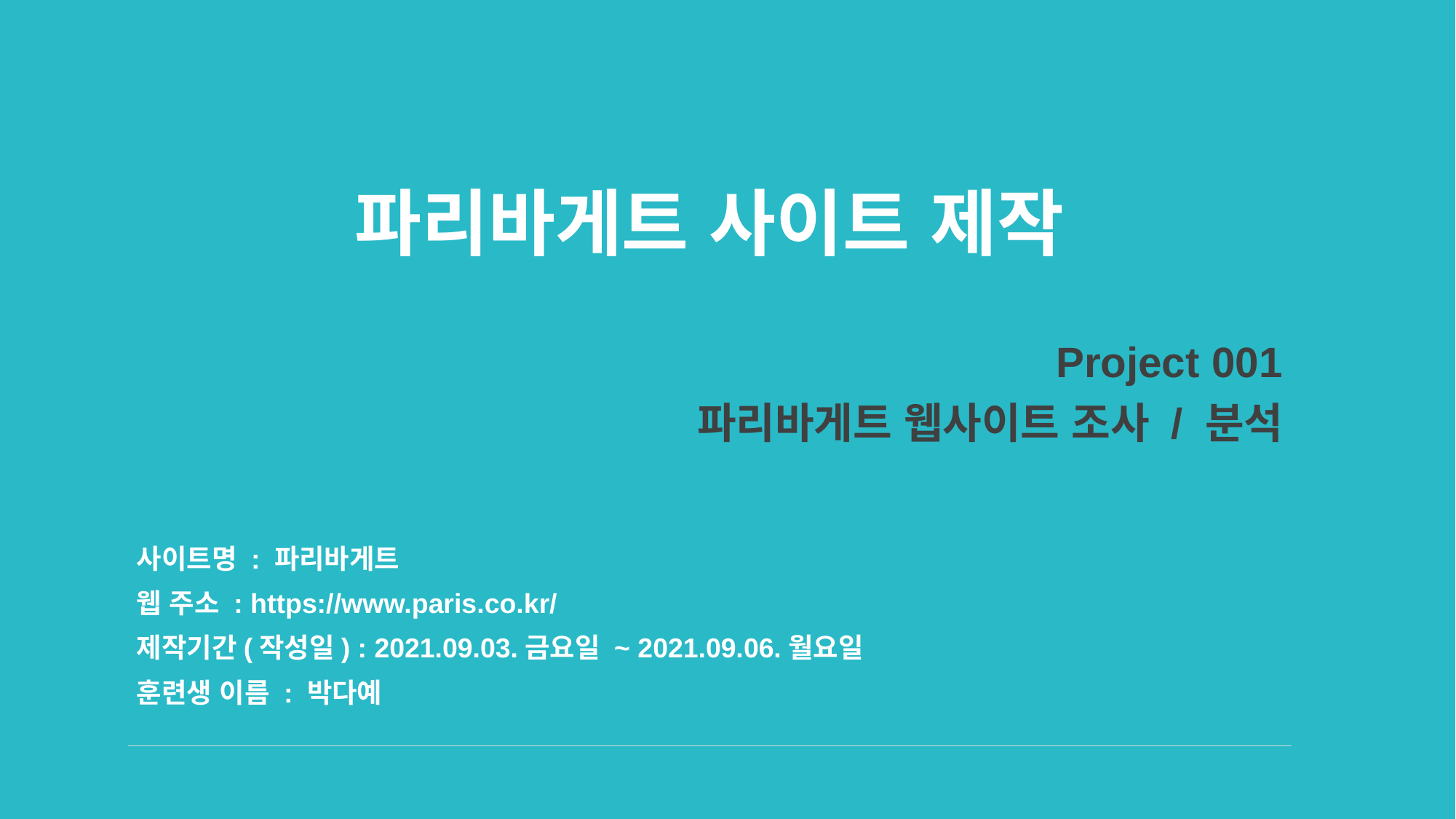

# 파리바게트 사이트 제작
Project 001
파리바게트 웹사이트 조사 / 분석
사이트명 : 파리바게트
웹 주소 : https://www.paris.co.kr/
제작기간(작성일) : 2021.09.03.금요일 ~ 2021.09.06.월요일
훈련생 이름 : 박다예